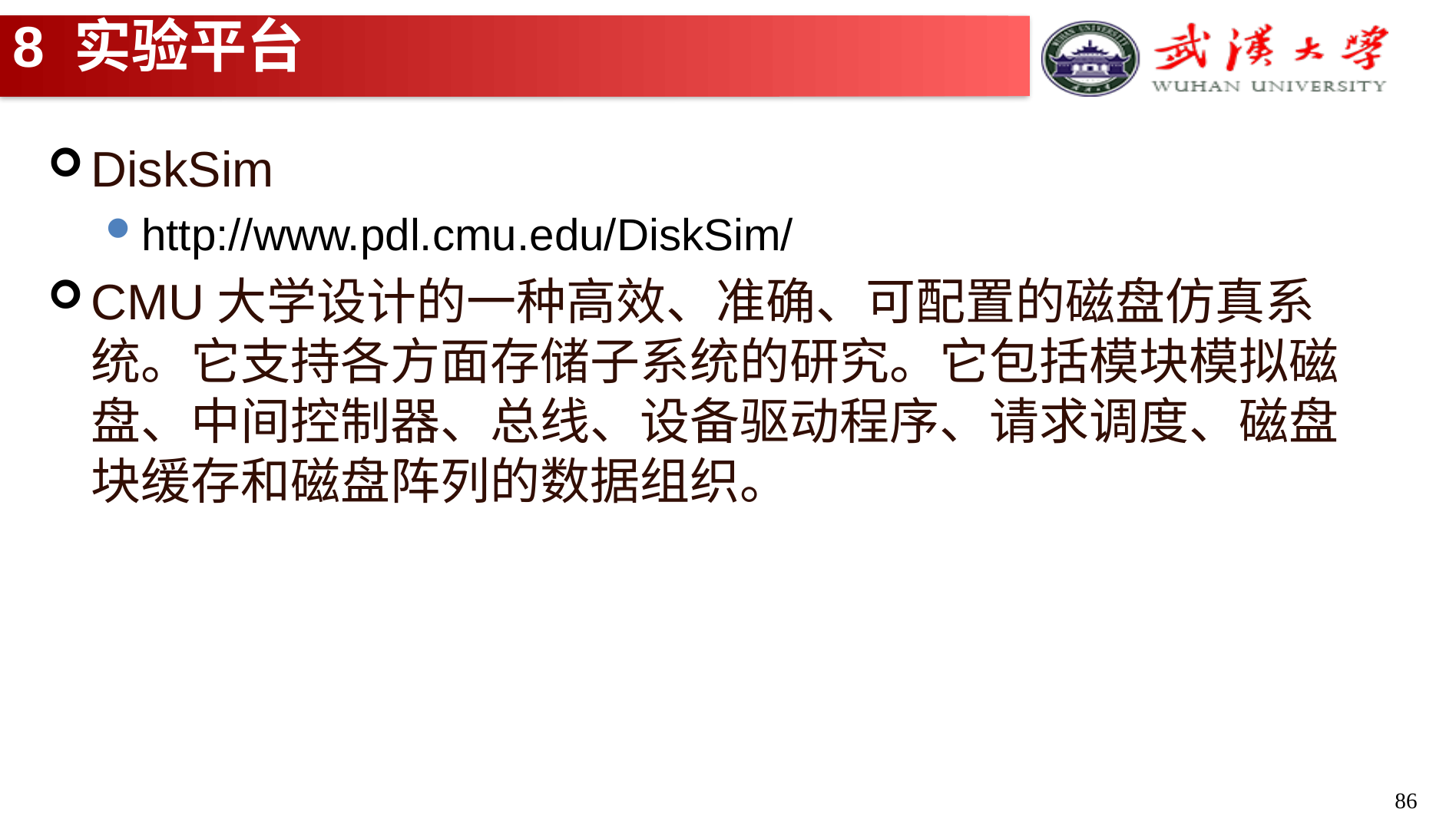

# 8 实验平台
DiskSim
http://www.pdl.cmu.edu/DiskSim/
CMU大学设计的一种高效、准确、可配置的磁盘仿真系统。它支持各方面存储子系统的研究。它包括模块模拟磁盘、中间控制器、总线、设备驱动程序、请求调度、磁盘块缓存和磁盘阵列的数据组织。